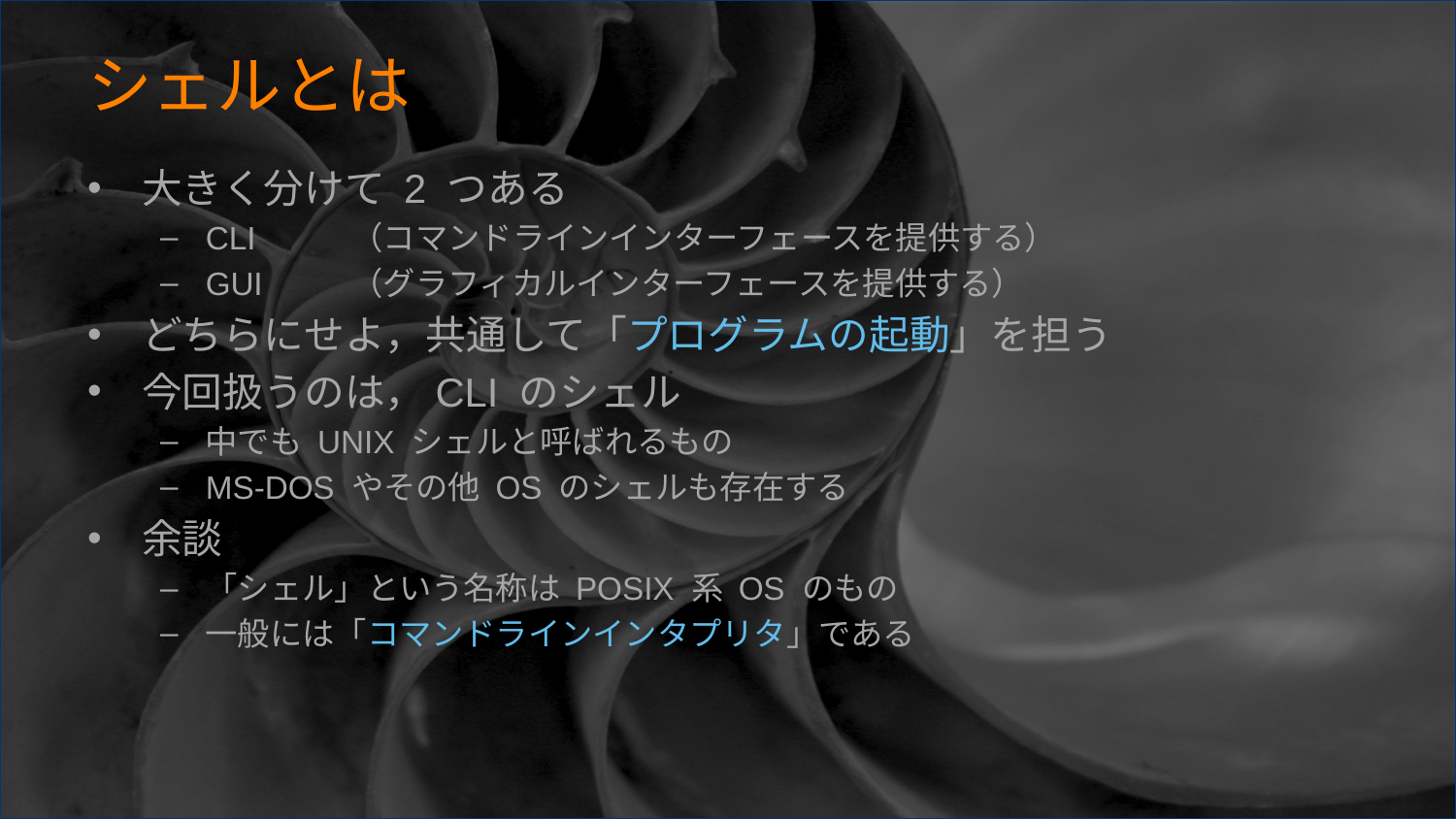

# シェルとは
大きく分けて 2 つある
CLI	（コマンドラインインターフェースを提供する）
GUI	（グラフィカルインターフェースを提供する）
どちらにせよ，共通して「プログラムの起動」を担う
今回扱うのは，CLI のシェル
中でも UNIX シェルと呼ばれるもの
MS-DOS やその他 OS のシェルも存在する
余談
「シェル」という名称は POSIX 系 OS のもの
一般には「コマンドラインインタプリタ」である